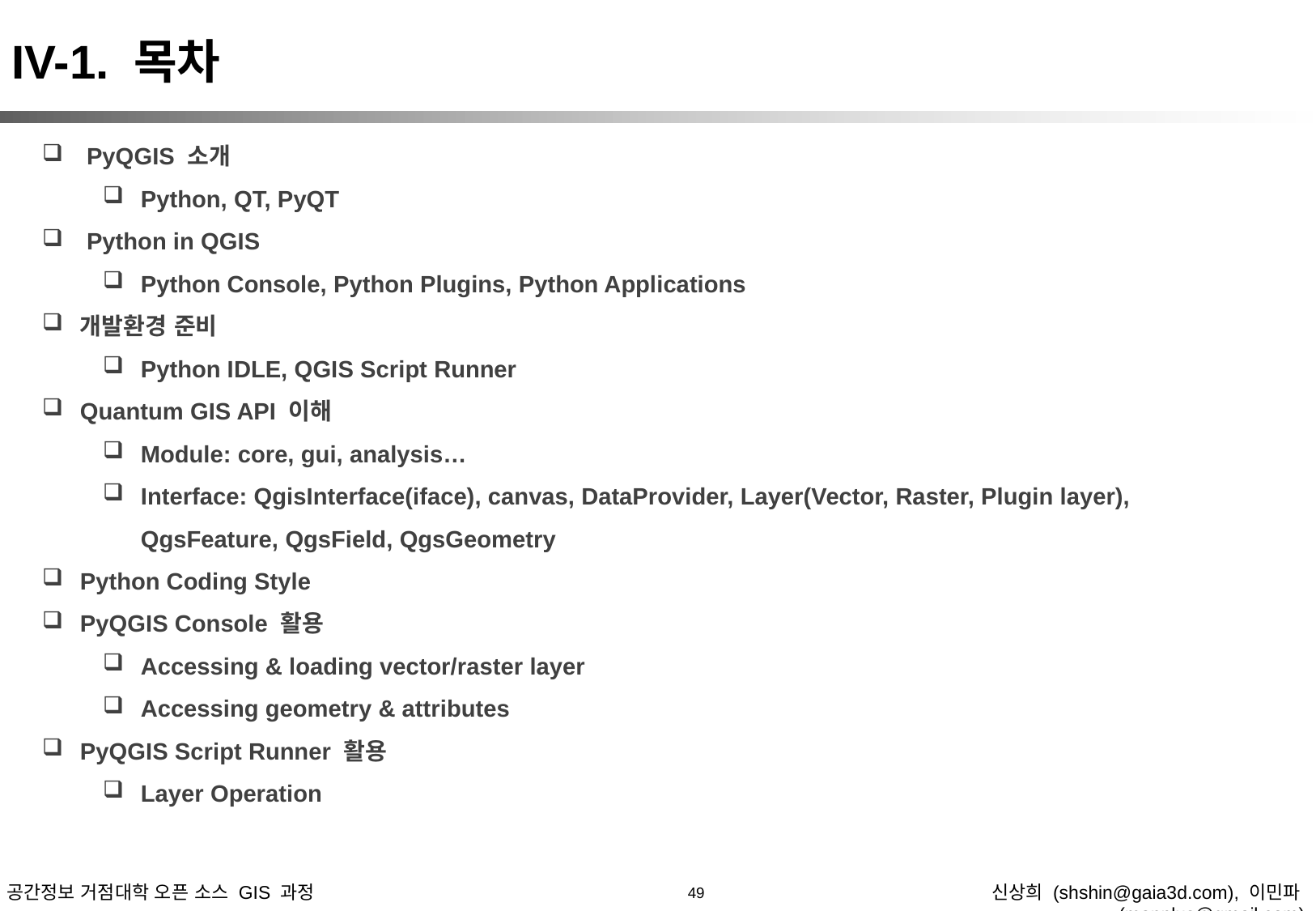

IV-1. 목차
 PyQGIS 소개
Python, QT, PyQT
 Python in QGIS
Python Console, Python Plugins, Python Applications
개발환경 준비
Python IDLE, QGIS Script Runner
Quantum GIS API 이해
Module: core, gui, analysis…
Interface: QgisInterface(iface), canvas, DataProvider, Layer(Vector, Raster, Plugin layer), QgsFeature, QgsField, QgsGeometry
Python Coding Style
PyQGIS Console 활용
Accessing & loading vector/raster layer
Accessing geometry & attributes
PyQGIS Script Runner 활용
Layer Operation
49